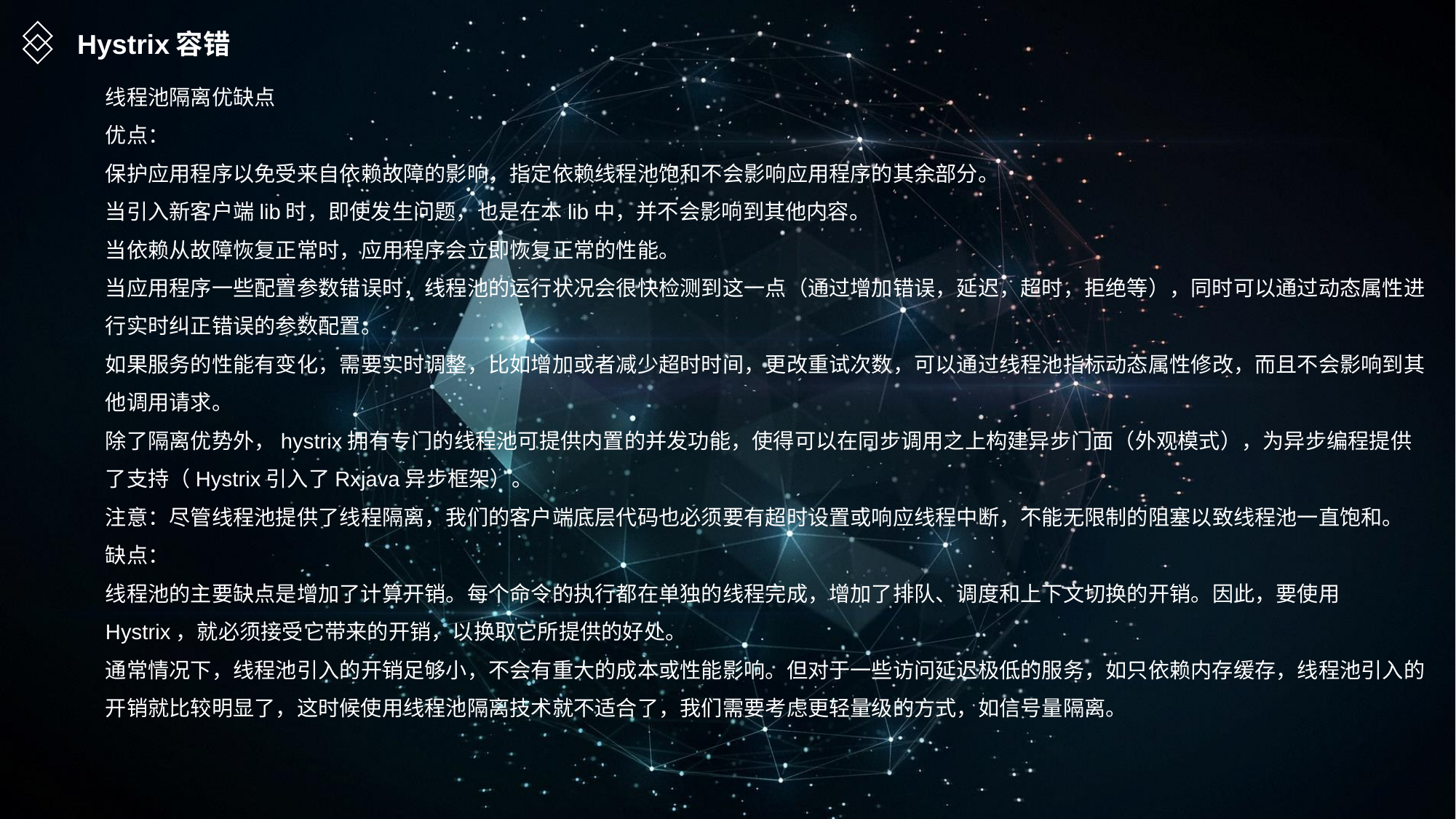

Hystrix容错
线程池隔离优缺点
优点：
保护应用程序以免受来自依赖故障的影响，指定依赖线程池饱和不会影响应用程序的其余部分。
当引入新客户端lib时，即使发生问题，也是在本lib中，并不会影响到其他内容。
当依赖从故障恢复正常时，应用程序会立即恢复正常的性能。
当应用程序一些配置参数错误时，线程池的运行状况会很快检测到这一点（通过增加错误，延迟，超时，拒绝等），同时可以通过动态属性进行实时纠正错误的参数配置。
如果服务的性能有变化，需要实时调整，比如增加或者减少超时时间，更改重试次数，可以通过线程池指标动态属性修改，而且不会影响到其他调用请求。
除了隔离优势外，hystrix拥有专门的线程池可提供内置的并发功能，使得可以在同步调用之上构建异步门面（外观模式），为异步编程提供了支持（Hystrix引入了Rxjava异步框架）。
注意：尽管线程池提供了线程隔离，我们的客户端底层代码也必须要有超时设置或响应线程中断，不能无限制的阻塞以致线程池一直饱和。
缺点：
线程池的主要缺点是增加了计算开销。每个命令的执行都在单独的线程完成，增加了排队、调度和上下文切换的开销。因此，要使用Hystrix，就必须接受它带来的开销，以换取它所提供的好处。
通常情况下，线程池引入的开销足够小，不会有重大的成本或性能影响。但对于一些访问延迟极低的服务，如只依赖内存缓存，线程池引入的开销就比较明显了，这时候使用线程池隔离技术就不适合了，我们需要考虑更轻量级的方式，如信号量隔离。